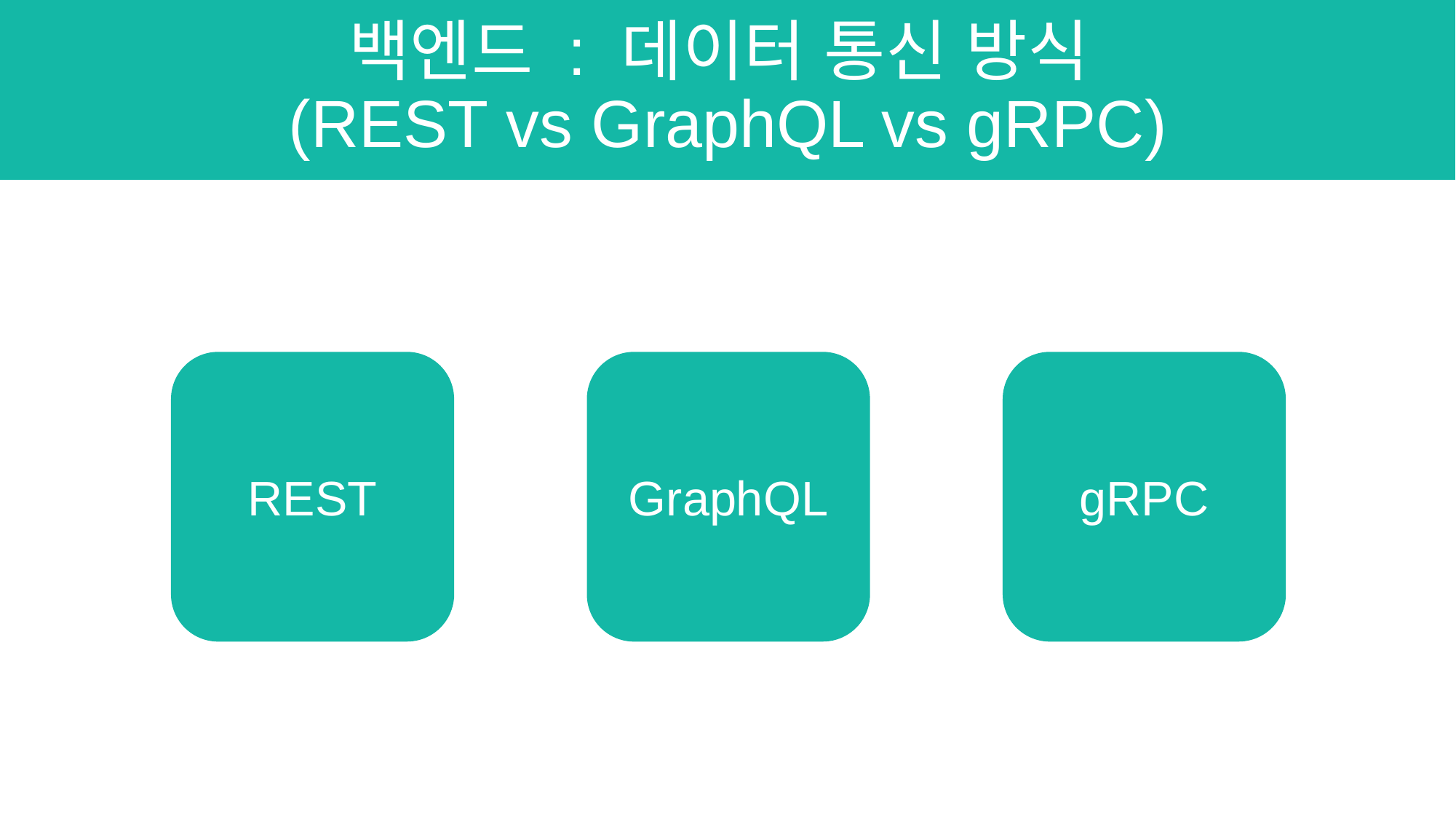

백엔드 : 데이터 통신 방식
(REST vs GraphQL vs gRPC)
REST
GraphQL
gRPC